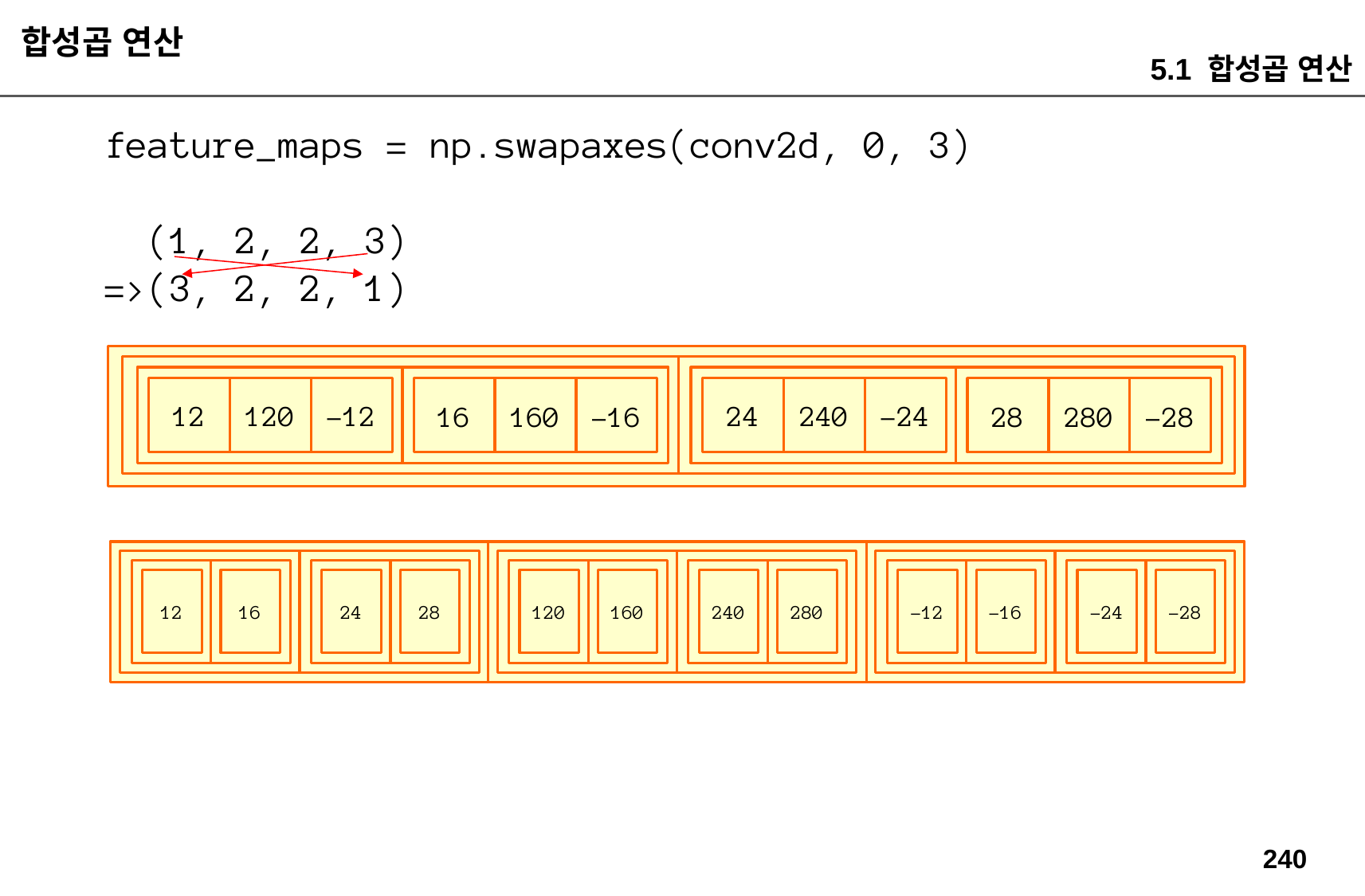

합성곱 연산
5.1 합성곱 연산
feature_maps = np.swapaxes(conv2d, 0, 3)

  (1, 2, 2, 3)
=>(3, 2, 2, 1)

-24
-12
240
120
24
12
-28
-16
280
160
28
16

12
16
24
28
120
160
240
280
-12
-16
-24
-28